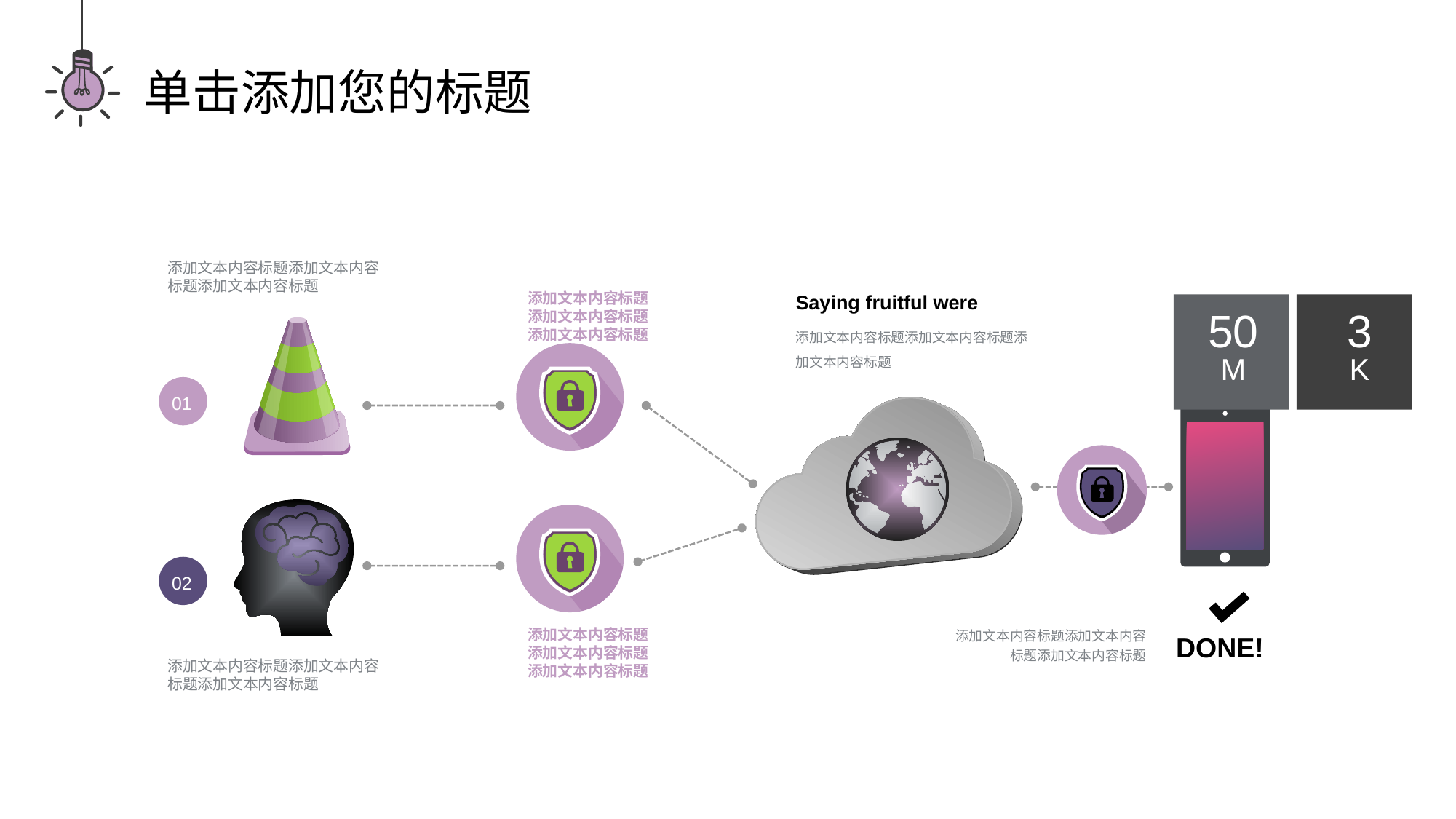

单击添加您的标题
添加文本内容标题添加文本内容标题添加文本内容标题
Saying fruitful were
添加文本内容标题添加文本内容标题添加文本内容标题

添加文本内容标题添加文本内容标题添加文本内容标题

50
M
3
K

01

02

添加文本内容标题添加文本内容标题添加文本内容标题
添加文本内容标题添加文本内容标题添加文本内容标题
DONE!
添加文本内容标题添加文本内容标题添加文本内容标题